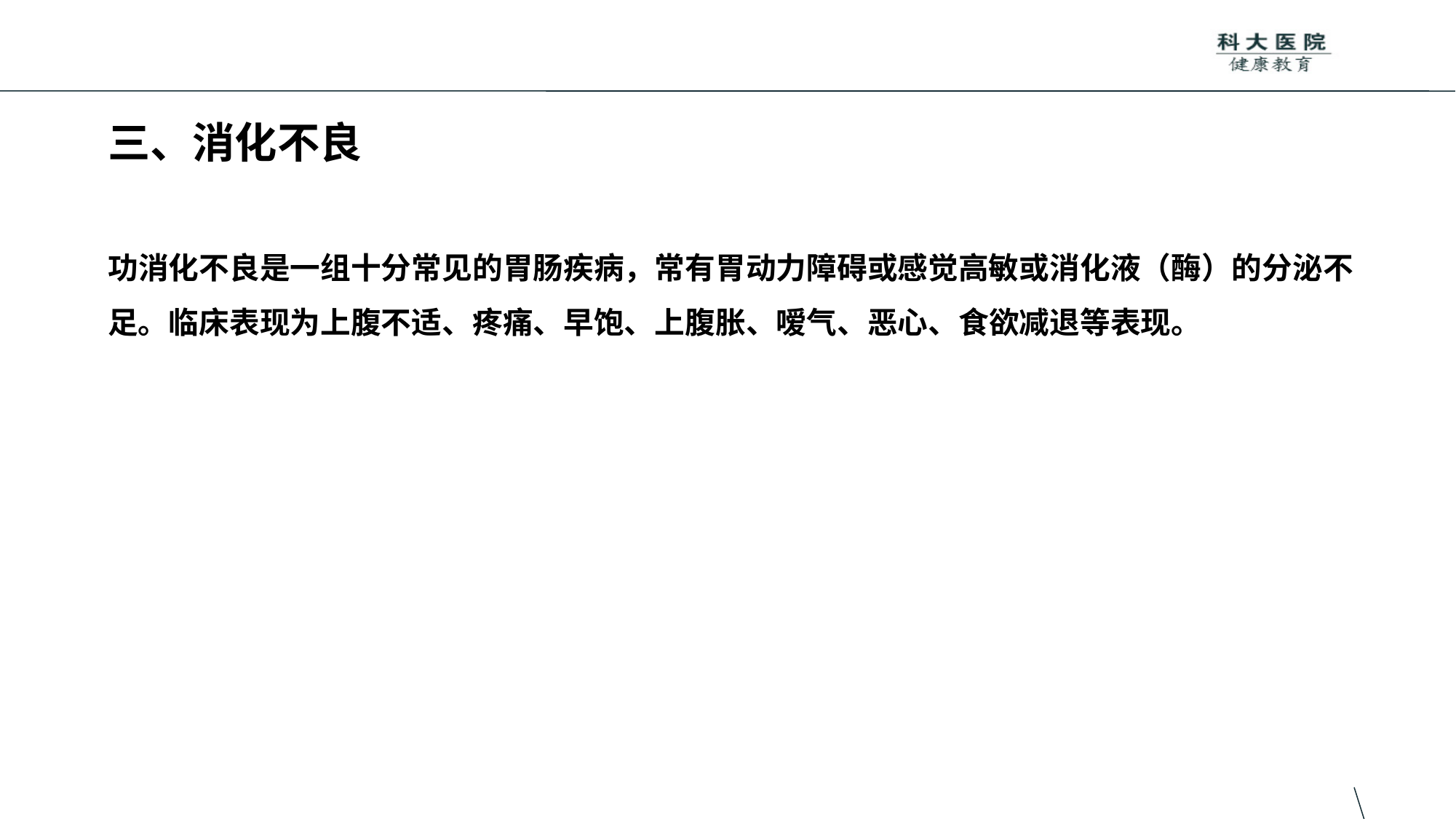

# 三、消化不良
功消化不良是一组十分常见的胃肠疾病，常有胃动力障碍或感觉高敏或消化液（酶）的分泌不足。临床表现为上腹不适、疼痛、早饱、上腹胀、嗳气、恶心、食欲减退等表现。